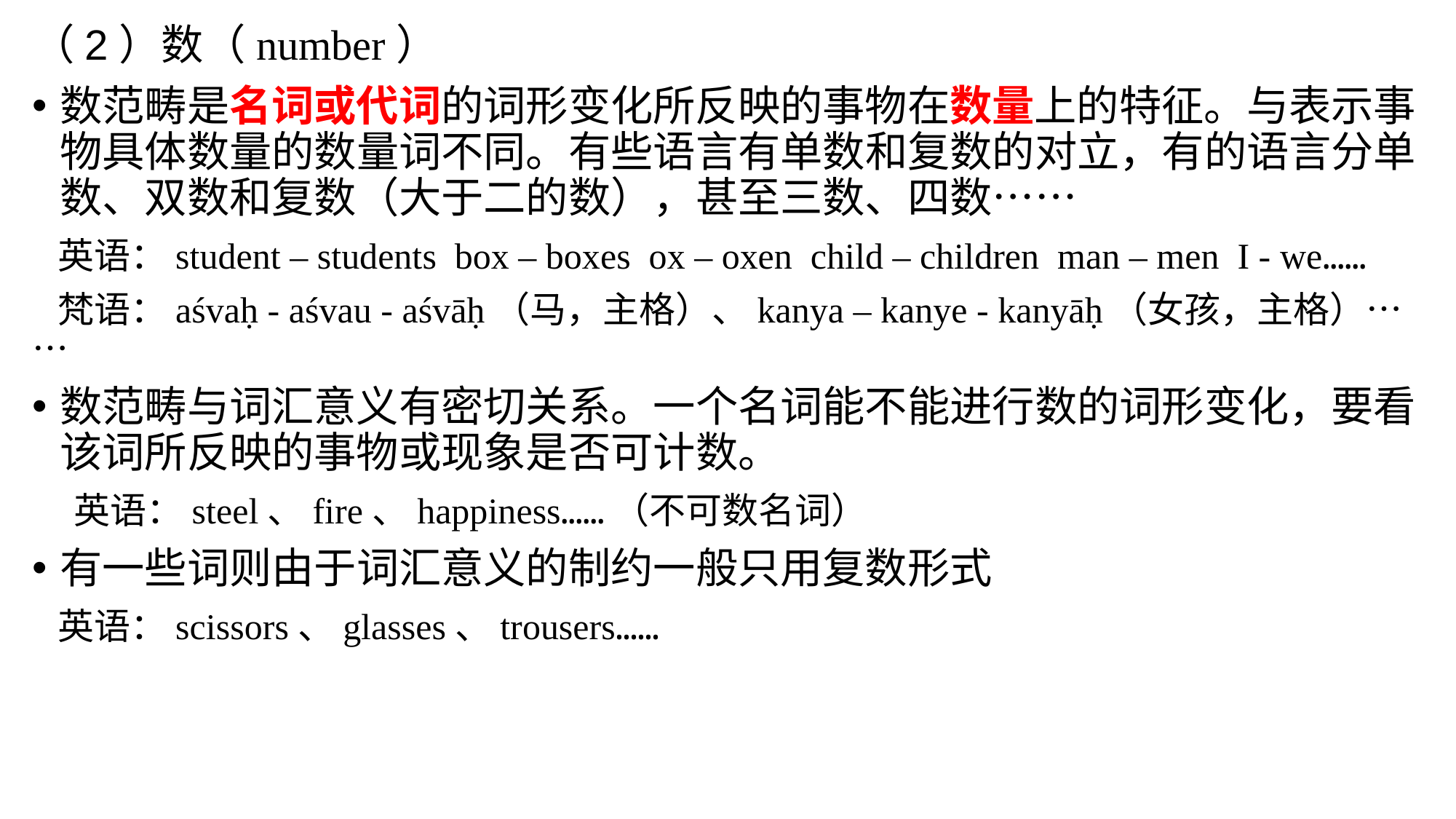

（2）数（number）
数范畴是名词或代词的词形变化所反映的事物在数量上的特征。与表示事物具体数量的数量词不同。有些语言有单数和复数的对立，有的语言分单数、双数和复数（大于二的数），甚至三数、四数……
  英语：student – students  box – boxes  ox – oxen  child – children  man – men  I - we……
  梵语：aśvaḥ - aśvau - aśvāḥ（马，主格）、kanya – kanye - kanyāḥ（女孩，主格）……
数范畴与词汇意义有密切关系。一个名词能不能进行数的词形变化，要看该词所反映的事物或现象是否可计数。
    英语：steel、fire、happiness……（不可数名词）
有一些词则由于词汇意义的制约一般只用复数形式
  英语：scissors、glasses、trousers……